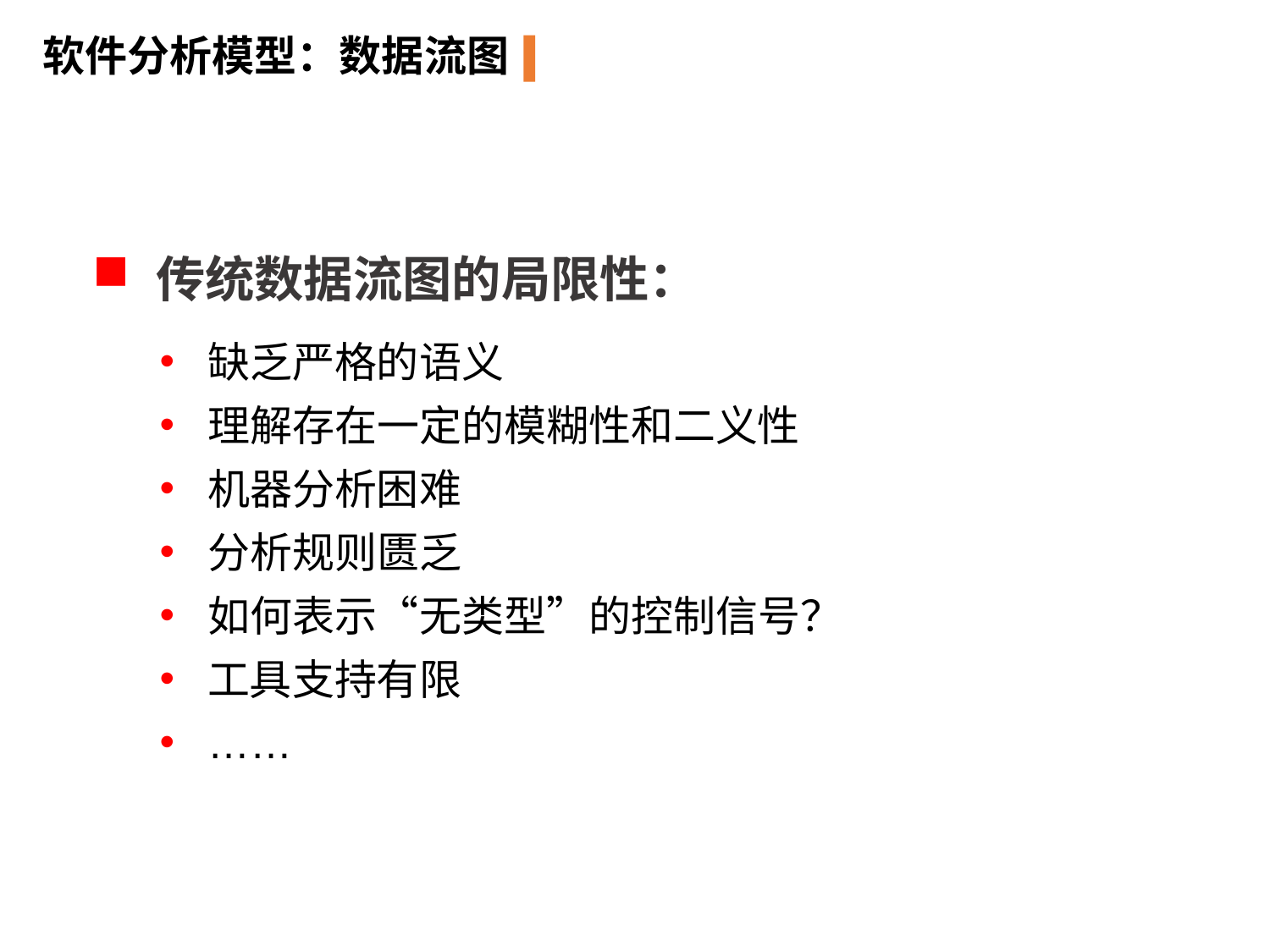

软件分析模型：数据流图

传统数据流图的局限性：
缺乏严格的语义
理解存在一定的模糊性和二义性
机器分析困难
分析规则匮乏
如何表示“无类型”的控制信号？
工具支持有限
……